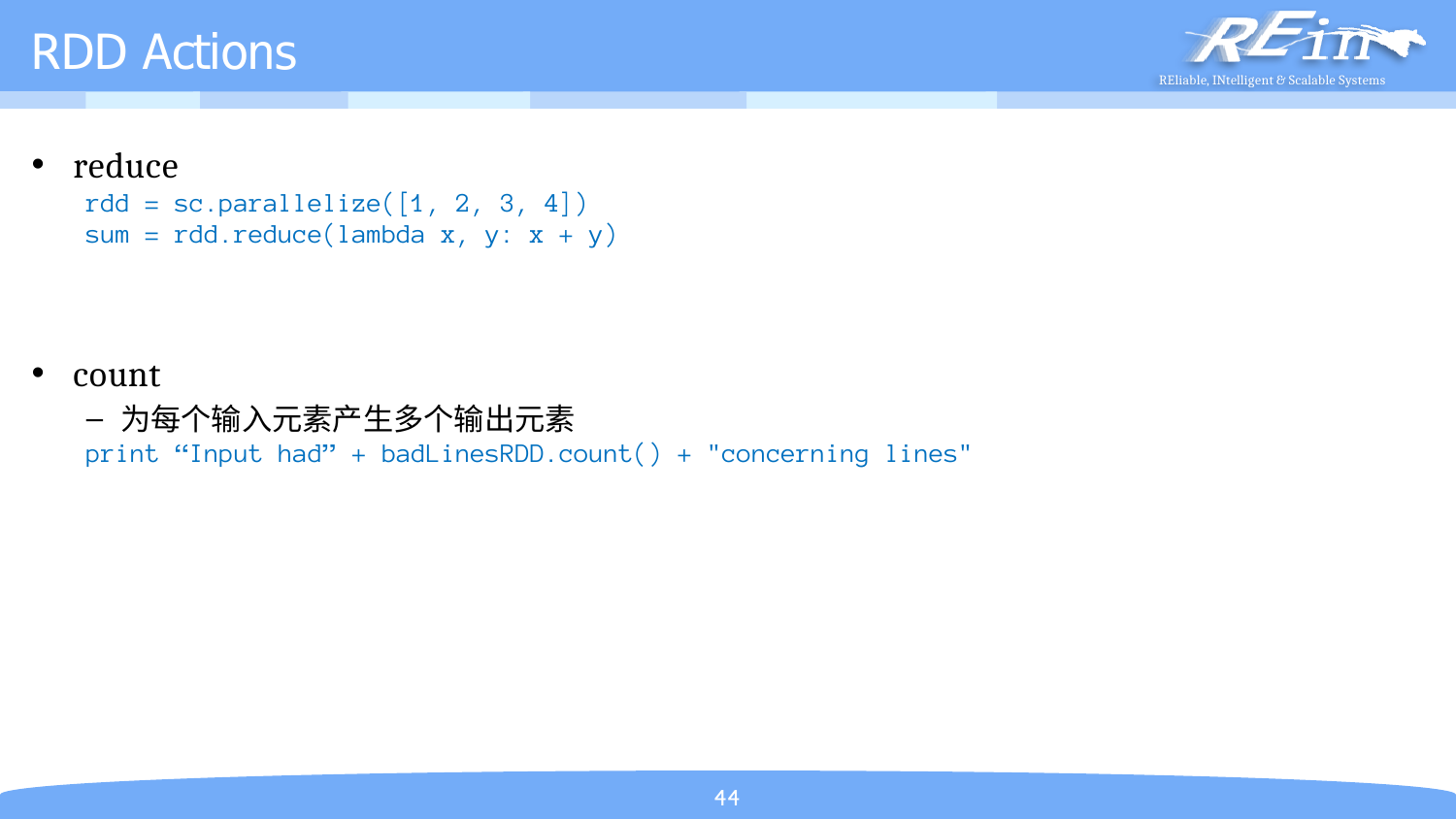

# RDD Actions
reduce
rdd = sc.parallelize([1, 2, 3, 4])
sum = rdd.reduce(lambda x, y: x + y)

count
为每个输入元素产生多个输出元素
print “Input had” + badLinesRDD.count() + "concerning lines"

44